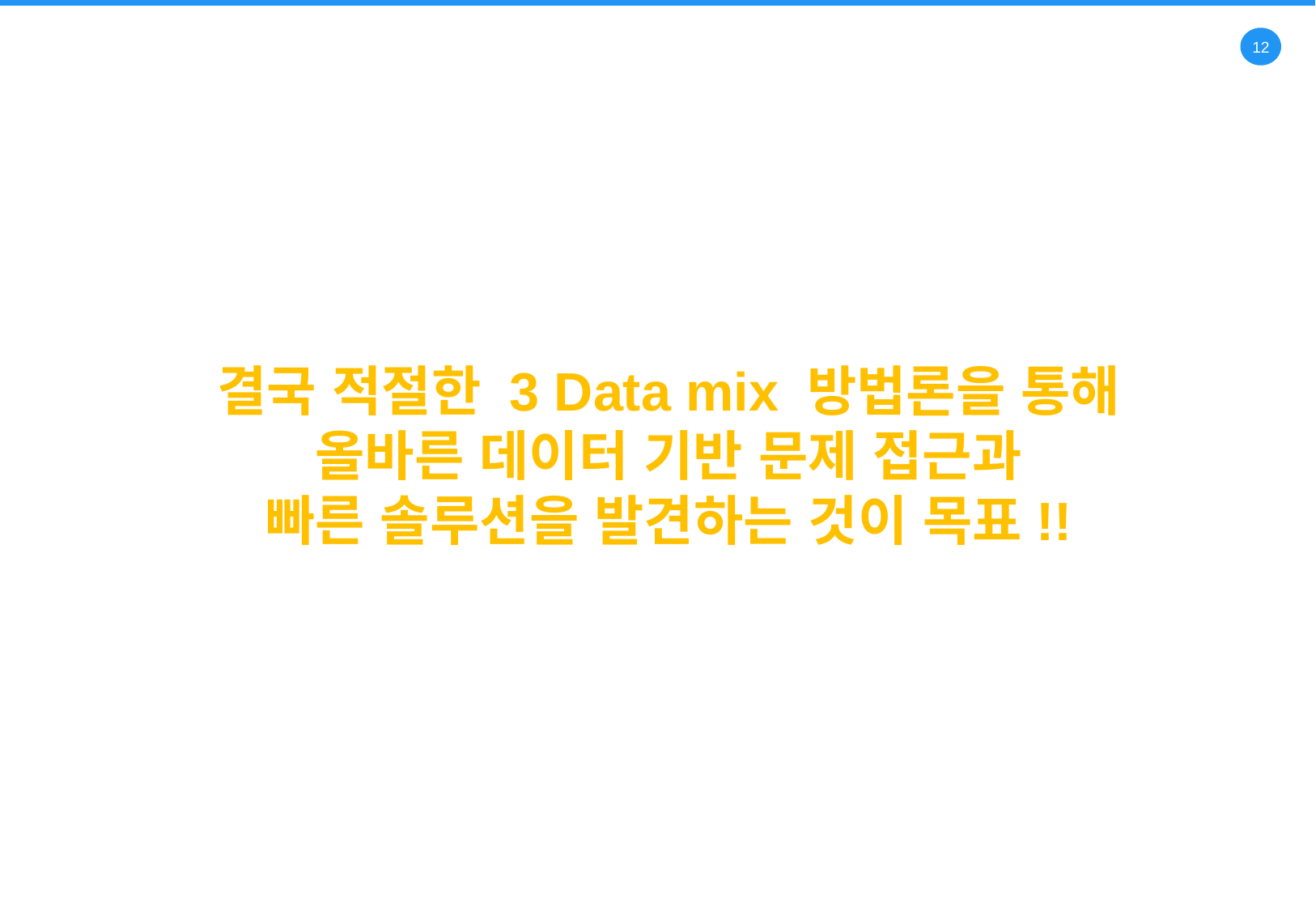

결국 적절한 3 Data mix 방법론을 통해
올바른 데이터 기반 문제 접근과
빠른 솔루션을 발견하는 것이 목표!!